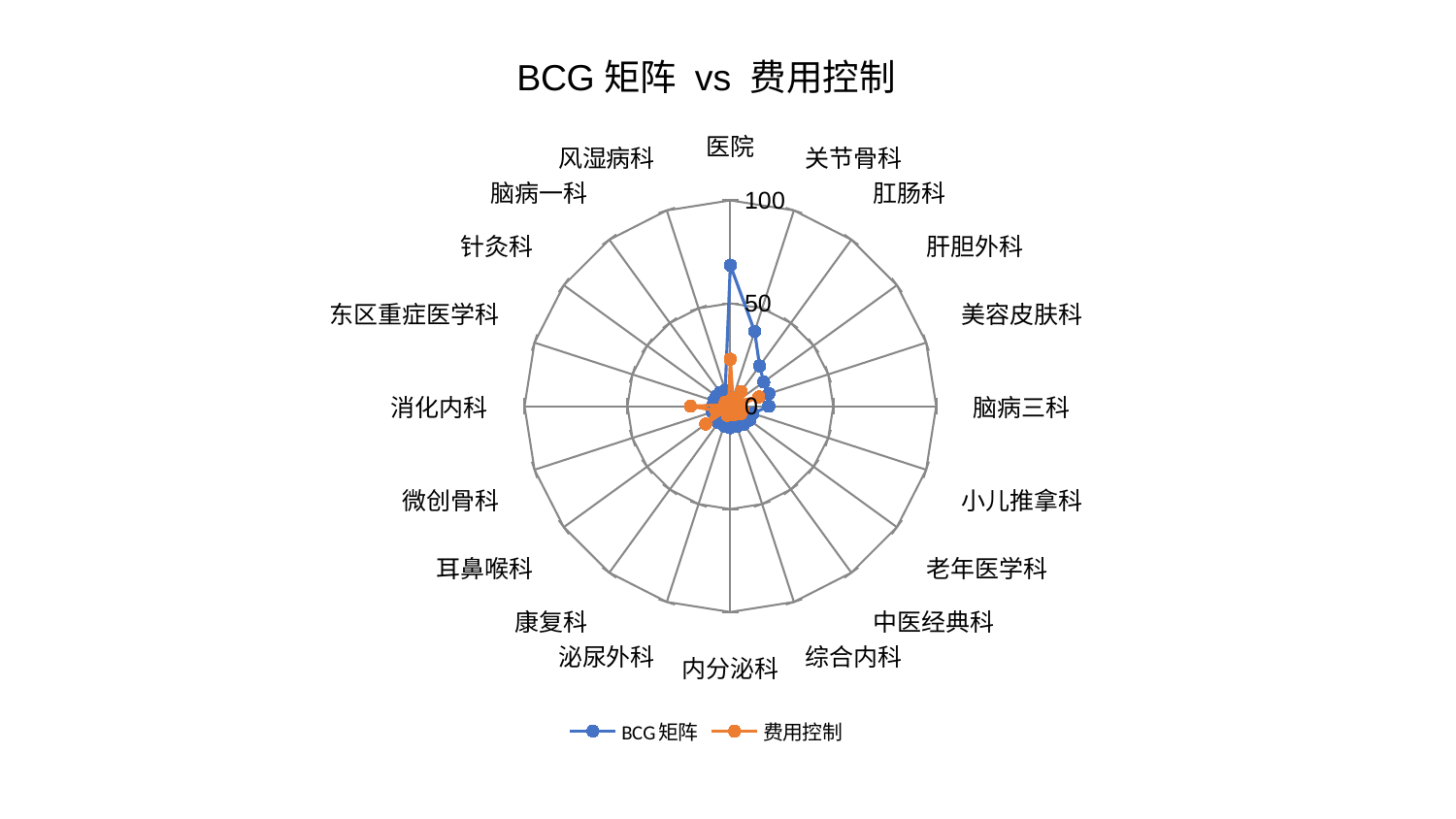

### Chart: BCG矩阵 vs 费用控制

| Category | BCG矩阵 | 费用控制 |
|---|---|---|
| 医院 | 68.52547125294248 | 22.868001588837735 |
| 关节骨科 | 38.20016048199426 | 4.0585632515651255 |
| 肛肠科 | 24.20158674822101 | 8.824055490357264 |
| 肝胆外科 | 20.038416766297953 | 4.041129220138163 |
| 美容皮肤科 | 19.724909388313264 | 14.536711861270208 |
| 脑病三科 | 18.673833893126904 | 3.297232505001823 |
| 小儿推拿科 | 11.512549614066101 | 6.3571846083068175 |
| 老年医学科 | 11.508962933388418 | 6.264409031972386 |
| 中医经典科 | 10.91289607054751 | 2.2928814619126188 |
| 综合内科 | 10.489370449853757 | 4.512120464949432 |
| 内分泌科 | 10.482088472494263 | 3.725498228970001 |
| 泌尿外科 | 10.078195781185325 | 4.648590379257235 |
| 康复科 | 9.89382991903243 | 1.8797518673189422 |
| 耳鼻喉科 | 9.233506660040886 | 14.805278510409678 |
| 微创骨科 | 9.194917155108605 | 7.265012204535394 |
| 消化内科 | 8.721073502363042 | 19.384057573858367 |
| 东区重症医学科 | 8.449113483517033 | 2.0917102011685538 |
| 针灸科 | 8.4419849091973 | 3.144454602498925 |
| 脑病一科 | 8.29805461896681 | 1.3773534569245875 |
| 风湿病科 | 8.066326486037166 | 2.4595394352877546 |
80